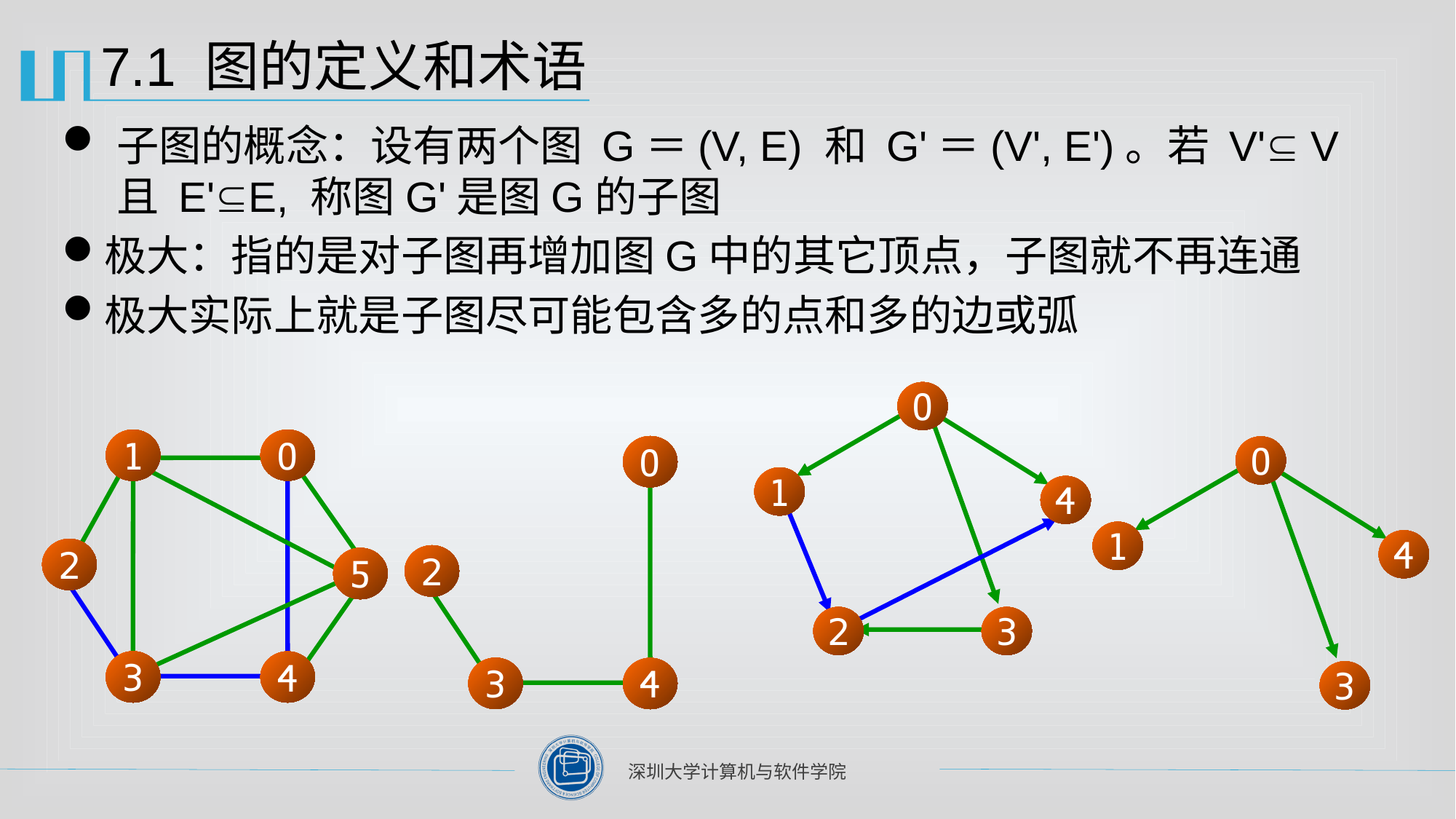

# 7.1 图的定义和术语
子图的概念：设有两个图 G＝(V, E) 和 G'＝(V', E')。若 V'⊆ V 且 E'⊆E, 称图G'是图G的子图
极大：指的是对子图再增加图G中的其它顶点，子图就不再连通
极大实际上就是子图尽可能包含多的点和多的边或弧

0

1
4

2
3

1
0
2
5
3
4

0
2
3
4

0

1
4
3
19